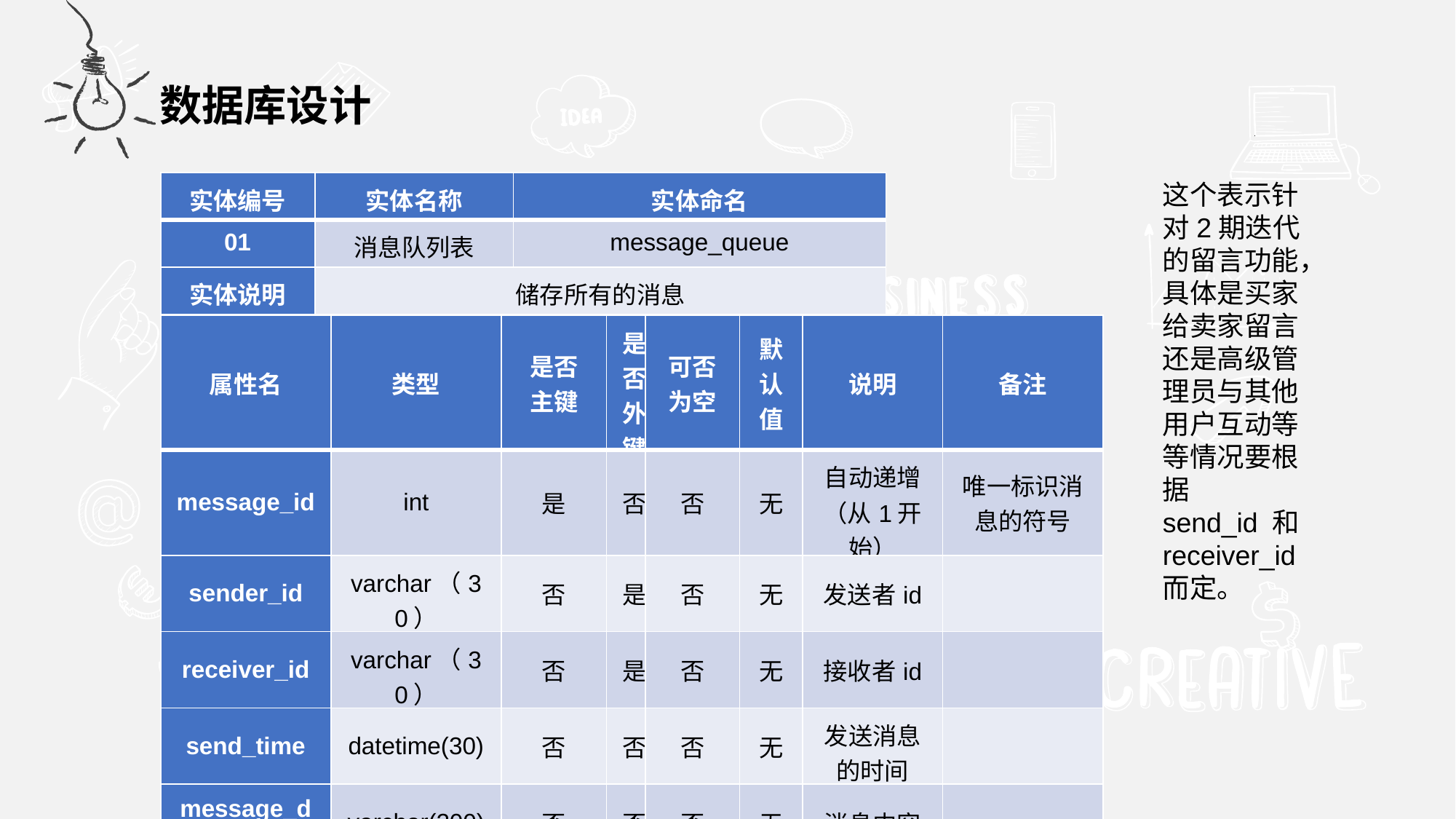

数据库设计
| 实体编号 | 实体名称 | 实体命名 |
| --- | --- | --- |
| 01 | 消息队列表 | message\_queue |
| 实体说明 | 储存所有的消息 |  |
这个表示针对2期迭代的留言功能，具体是买家给卖家留言还是高级管理员与其他用户互动等等情况要根据send_id 和receiver_id而定。
| 属性名 | 类型 | 是否 主键 | 是否外键 | 可否 为空 | 默认值 | 说明 | 备注 |
| --- | --- | --- | --- | --- | --- | --- | --- |
| message\_id | int | 是 | 否 | 否 | 无 | 自动递增（从1开始） | 唯一标识消息的符号 |
| sender\_id | varchar（30） | 否 | 是 | 否 | 无 | 发送者id |  |
| receiver\_id | varchar（30） | 否 | 是 | 否 | 无 | 接收者id |  |
| send\_time | datetime(30) | 否 | 否 | 否 | 无 | 发送消息的时间 |  |
| message\_detail | varchar(200) | 否 | 否 | 否 | 无 | 消息内容 |  |